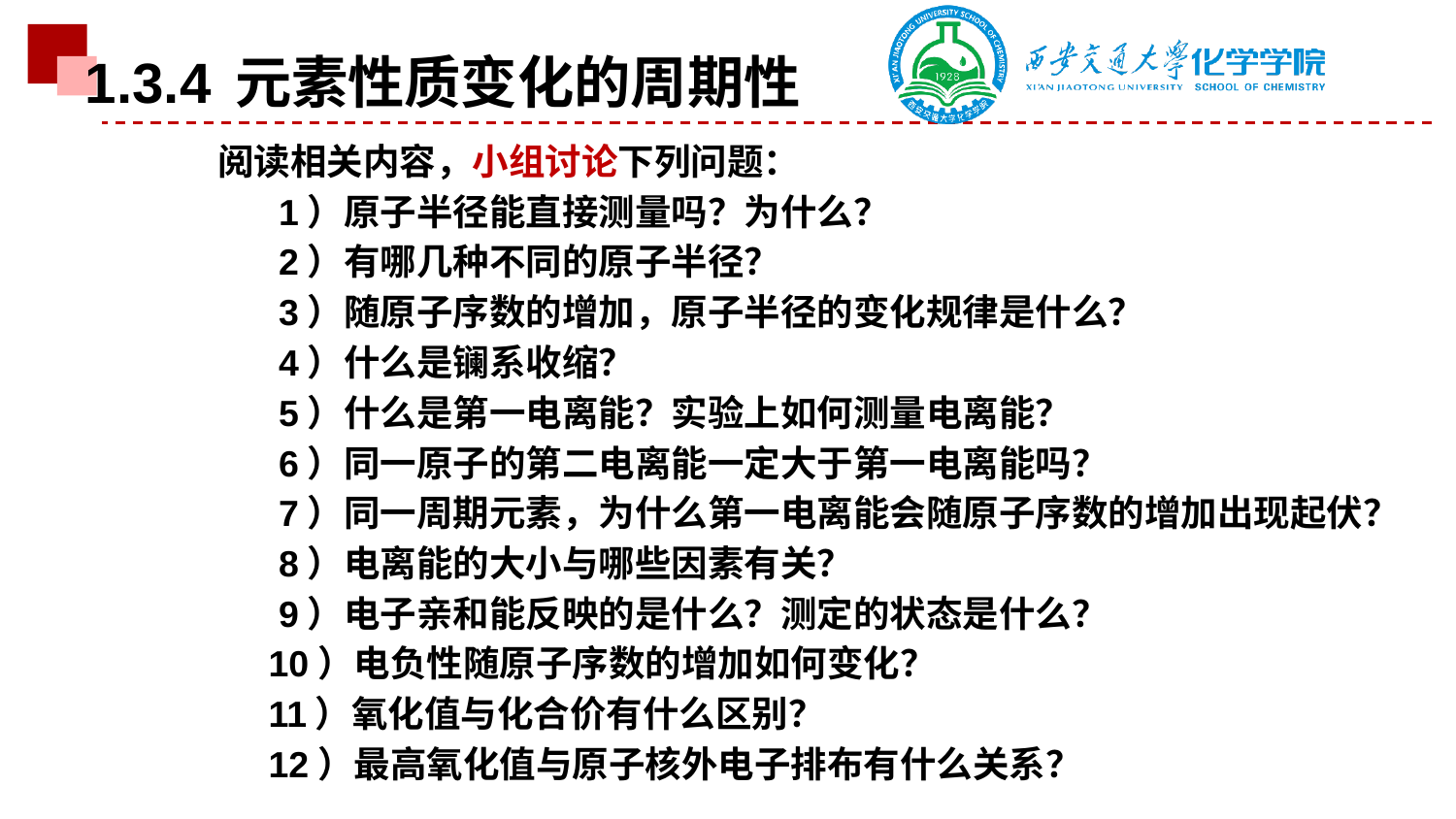

1.3.4 元素性质变化的周期性
阅读相关内容，小组讨论下列问题：
      1）原子半径能直接测量吗？为什么？
      2）有哪几种不同的原子半径？
      3）随原子序数的增加，原子半径的变化规律是什么？
      4）什么是镧系收缩？
      5）什么是第一电离能？实验上如何测量电离能？
      6）同一原子的第二电离能一定大于第一电离能吗？
      7）同一周期元素，为什么第一电离能会随原子序数的增加出现起伏？
      8）电离能的大小与哪些因素有关？
      9）电子亲和能反映的是什么？测定的状态是什么？
     10）电负性随原子序数的增加如何变化？
     11）氧化值与化合价有什么区别？
     12）最高氧化值与原子核外电子排布有什么关系？